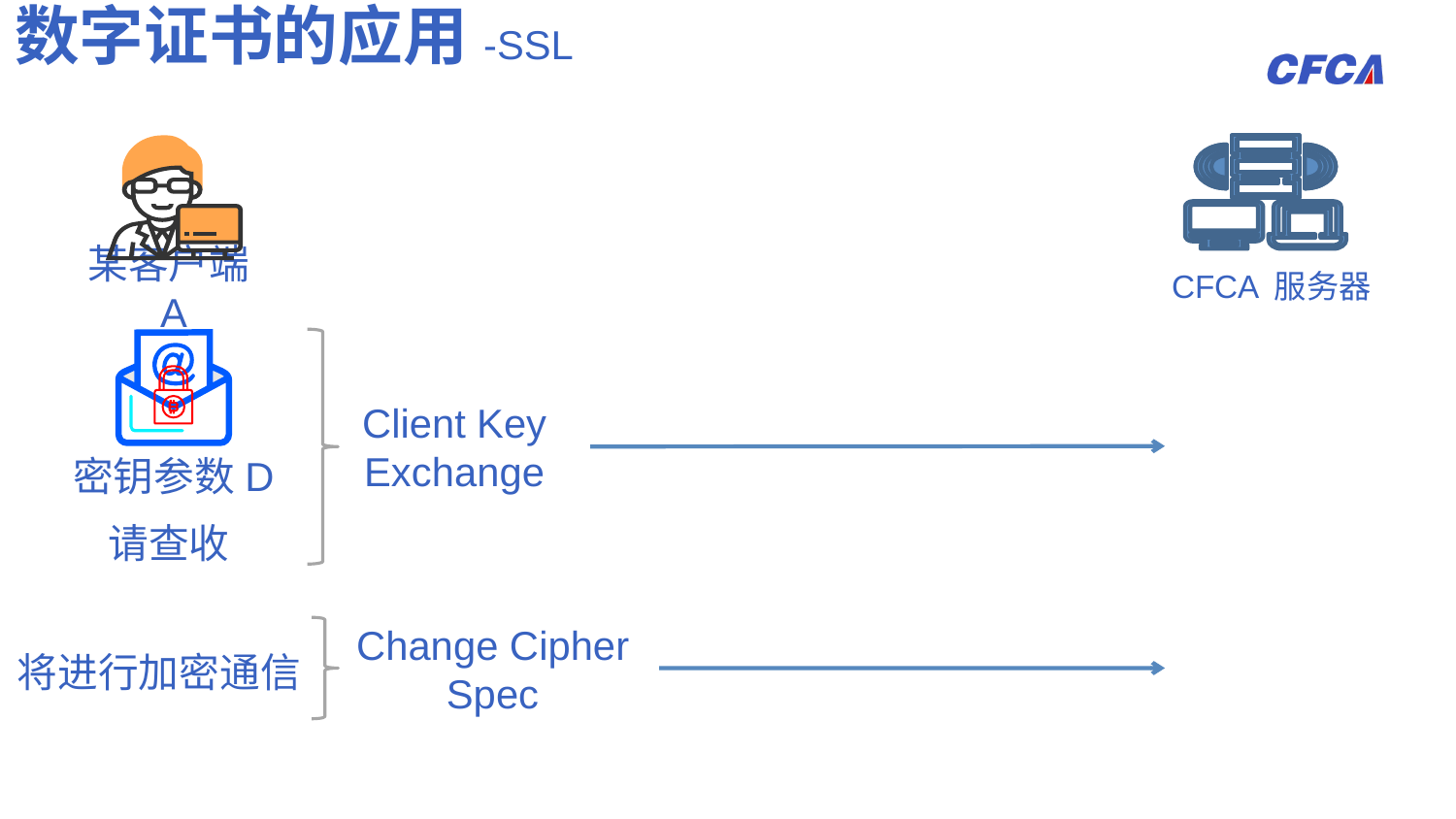

数字证书的应用-SSL

某客户端A

CFCA 服务器

密钥参数D

Client Key
Exchange
请查收

Change Cipher
Spec
将进行加密通信